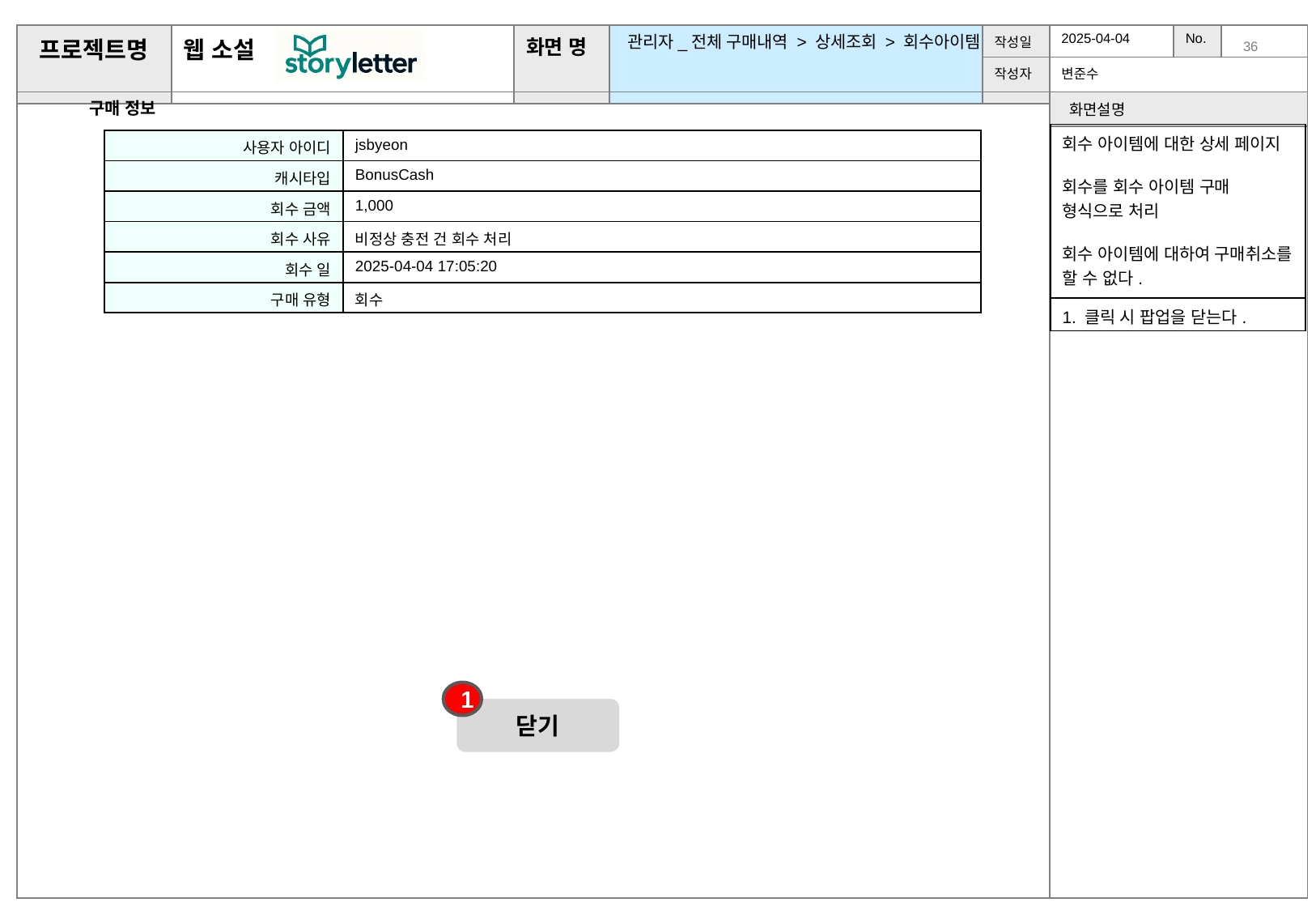

관리자_전체 구매내역 > 상세조회 > 회수아이템
구매 정보
| 회수 아이템에 대한 상세 페이지 회수를 회수 아이템 구매 형식으로 처리 회수 아이템에 대하여 구매취소를 할 수 없다. |
| --- |
| 1. 클릭 시 팝업을 닫는다. |
| 사용자 아이디 | jsbyeon |
| --- | --- |
| 캐시타입 | BonusCash |
| 회수 금액 | 1,000 |
| 회수 사유 | 비정상 충전 건 회수 처리 |
| 회수 일 | 2025-04-04 17:05:20 |
| 구매 유형 | 회수 |
1
닫기